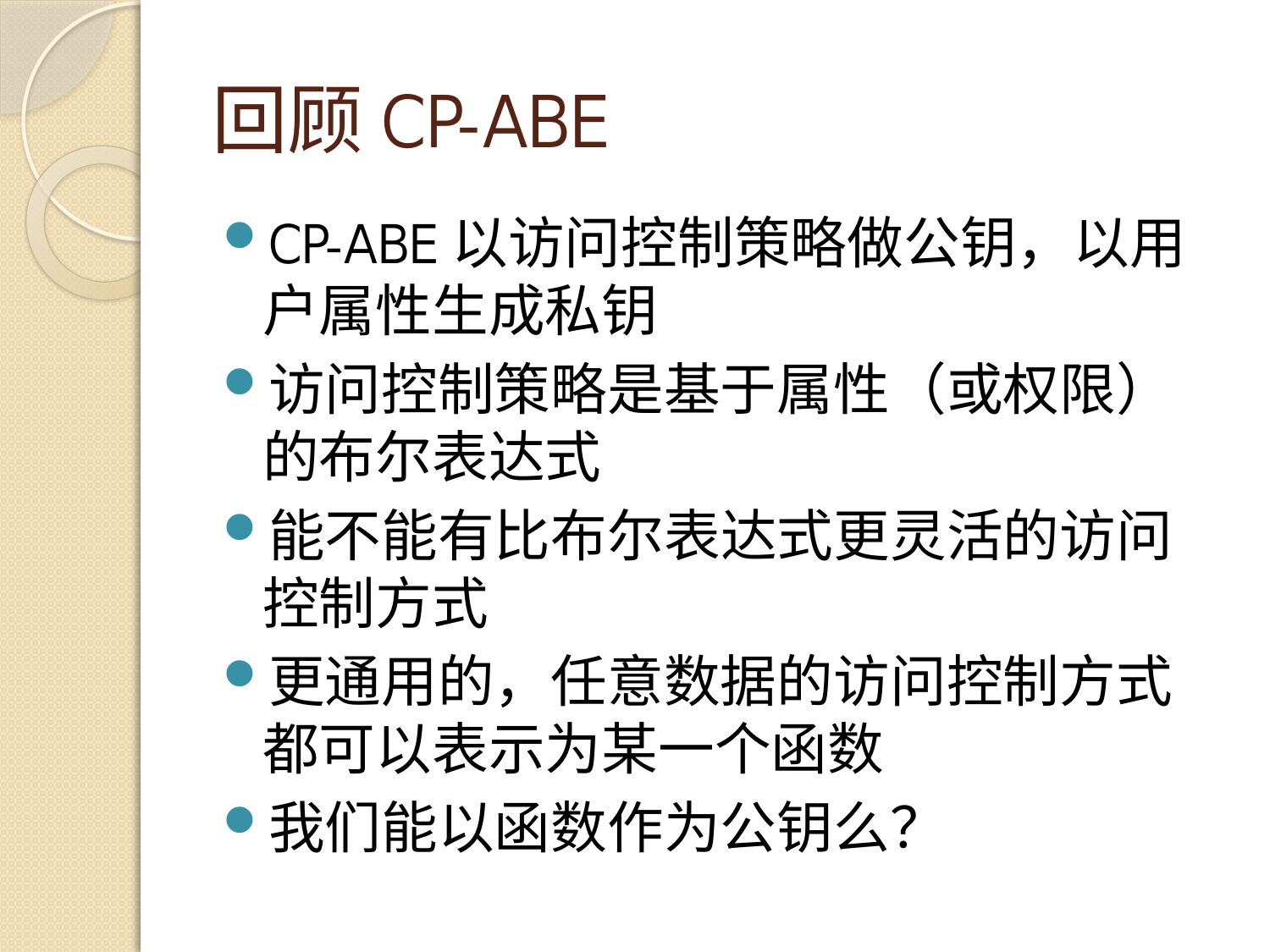

# 回顾CP-ABE
CP-ABE以访问控制策略做公钥，以用户属性生成私钥
访问控制策略是基于属性（或权限）的布尔表达式
能不能有比布尔表达式更灵活的访问控制方式
更通用的，任意数据的访问控制方式都可以表示为某一个函数
我们能以函数作为公钥么？